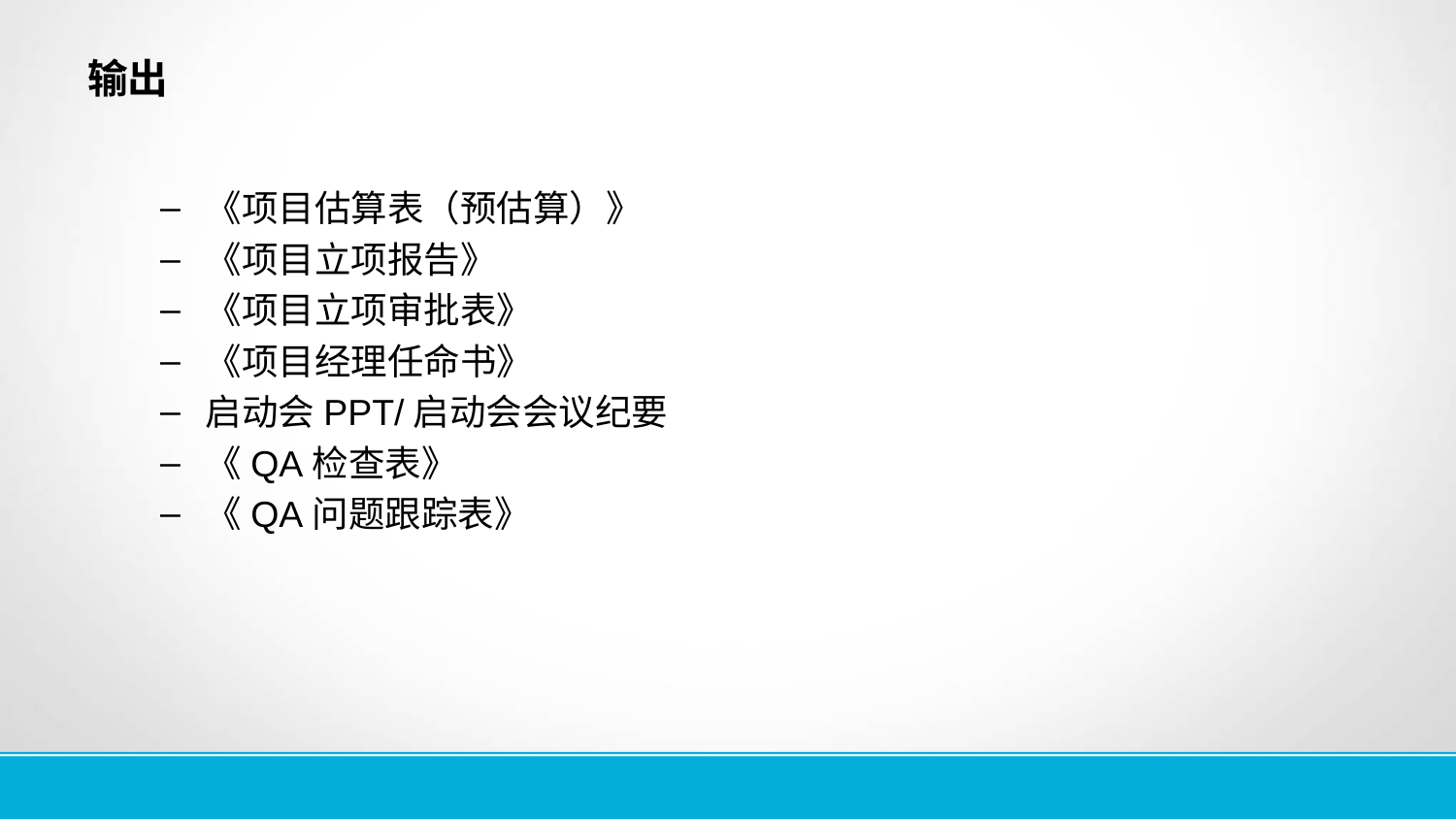

# 输出
《项目估算表（预估算）》
《项目立项报告》
《项目立项审批表》
《项目经理任命书》
启动会PPT/启动会会议纪要
《QA检查表》
《QA问题跟踪表》